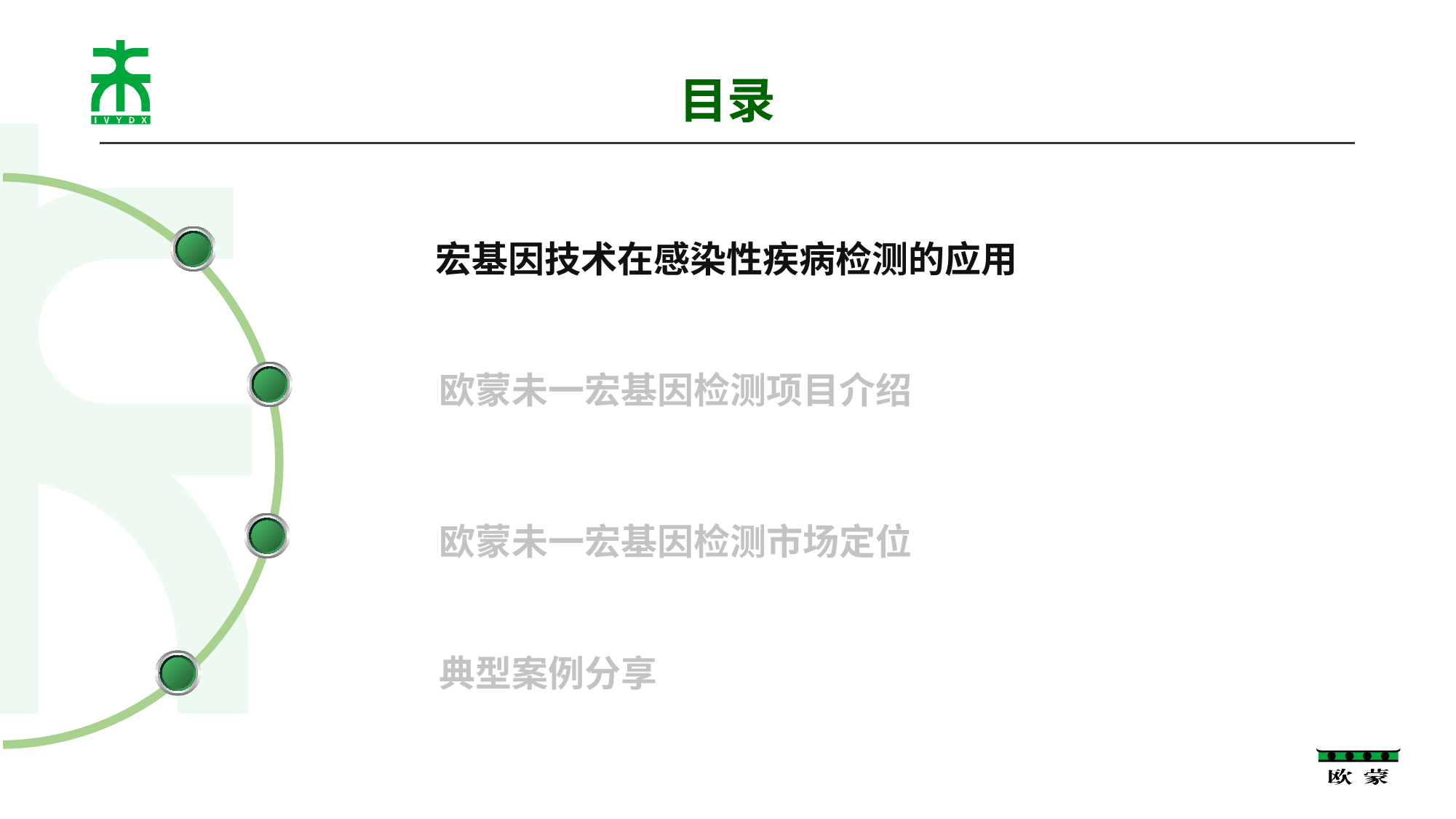

# 目录

宏基因技术在感染性疾病检测的应用

欧蒙未一宏基因检测项目介绍

欧蒙未一宏基因检测市场定位
典型案例分享